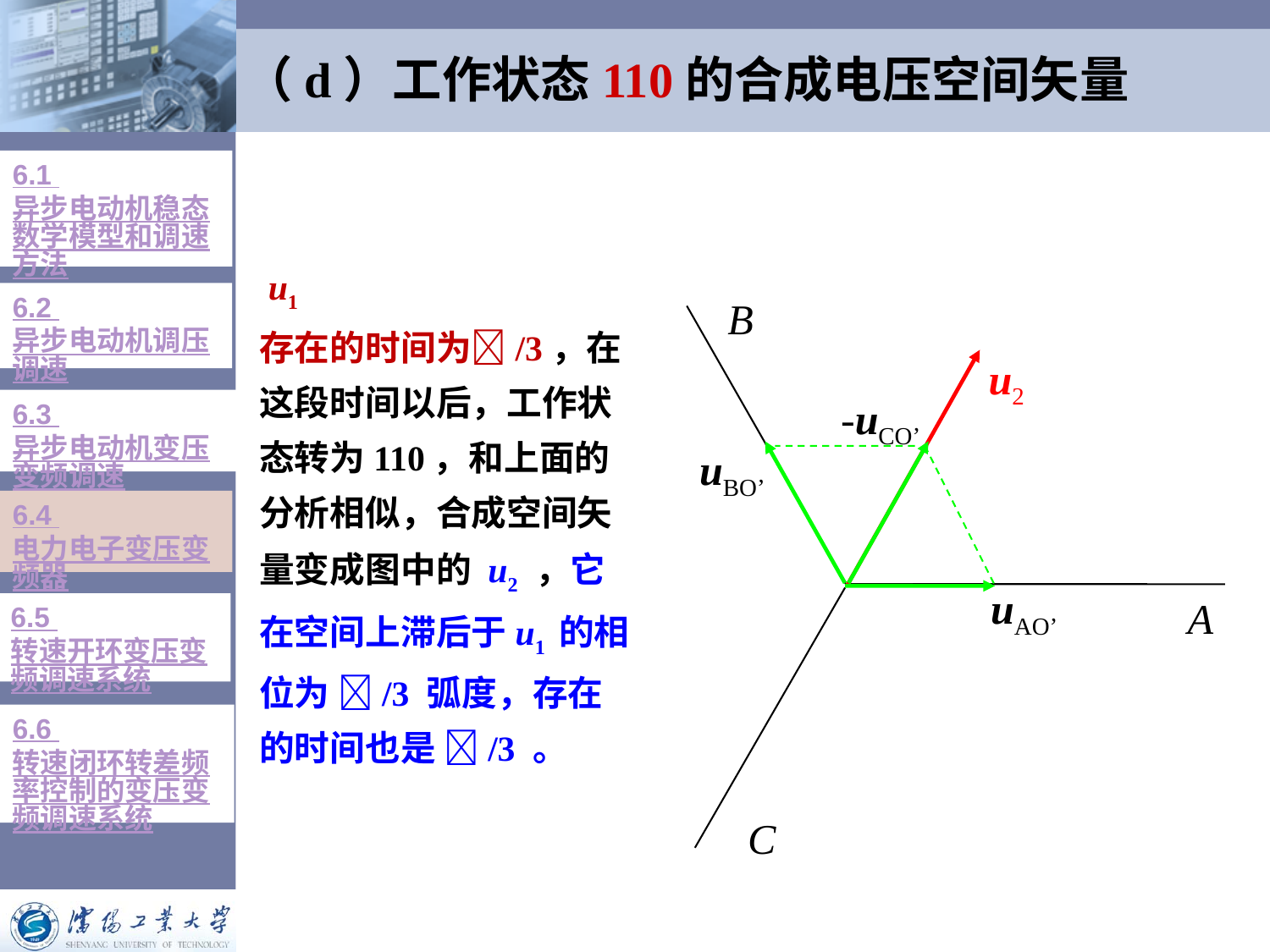

# （d）工作状态110的合成电压空间矢量
6.1 异步电动机稳态数学模型和调速方法
 u1 存在的时间为π/3，在这段时间以后，工作状态转为110，和上面的分析相似，合成空间矢量变成图中的 u2 ，它在空间上滞后于u1 的相位为 π/3 弧度，存在的时间也是 π/3 。

6.2 异步电动机调压调速
B

u2
-uCO’
uBO’

uAO’

A

C
6.3 异步电动机变压变频调速
6.4 电力电子变压变频器
6.5 转速开环变压变频调速系统

6.6 转速闭环转差频率控制的变压变频调速系统